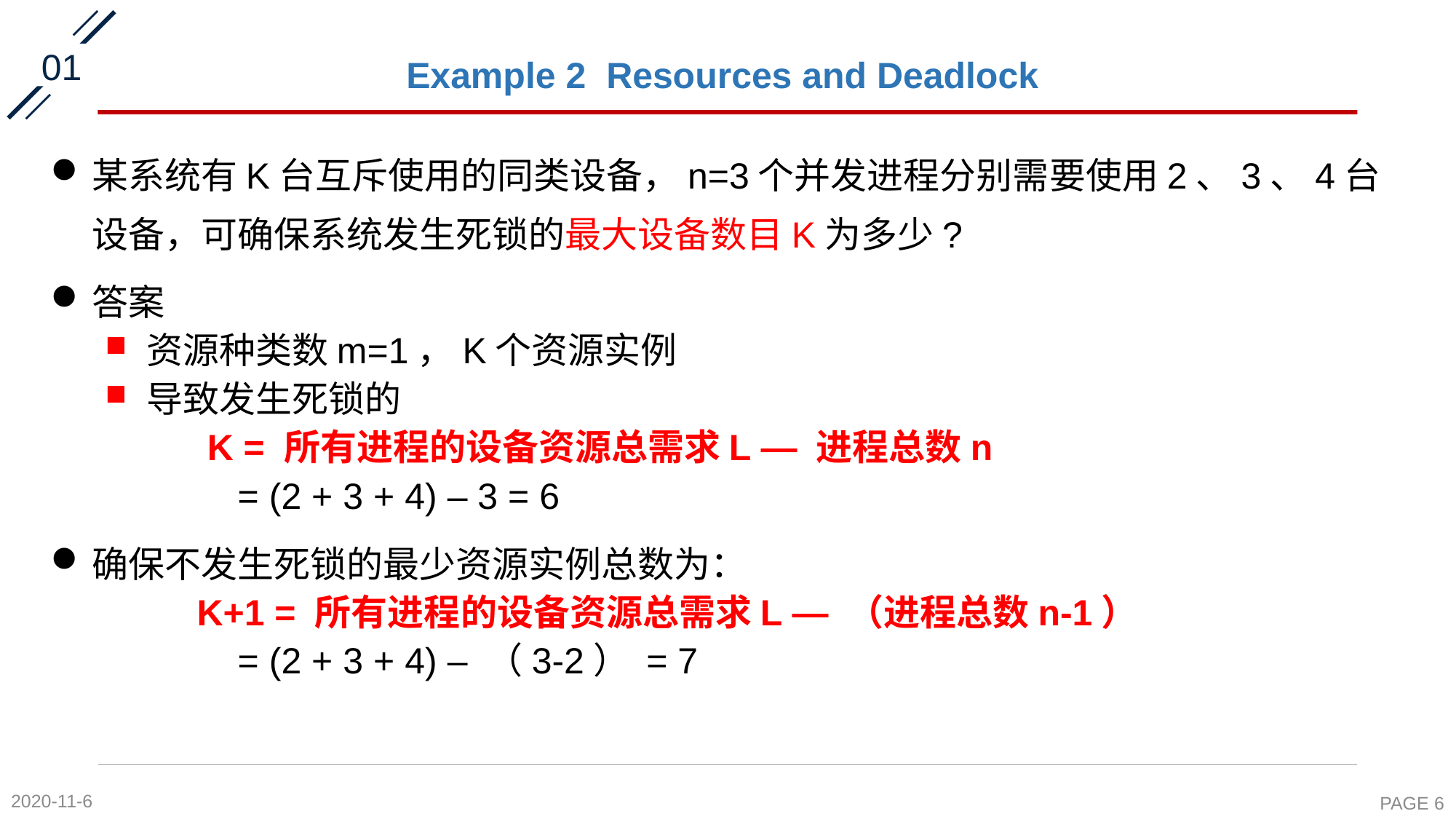

01
# Example 2  Resources and Deadlock
某系统有K台互斥使用的同类设备，n=3个并发进程分别需要使用2、3、4台设备，可确保系统发生死锁的最大设备数目K为多少?
答案
资源种类数m=1，K个资源实例
导致发生死锁的
          K = 所有进程的设备资源总需求L — 进程总数n
             = (2 + 3 + 4) – 3 = 6
确保不发生死锁的最少资源实例总数为：
         K+1 = 所有进程的设备资源总需求L — （进程总数n-1）
             = (2 + 3 + 4) – （3-2） = 7

2020-11-6
PAGE 6